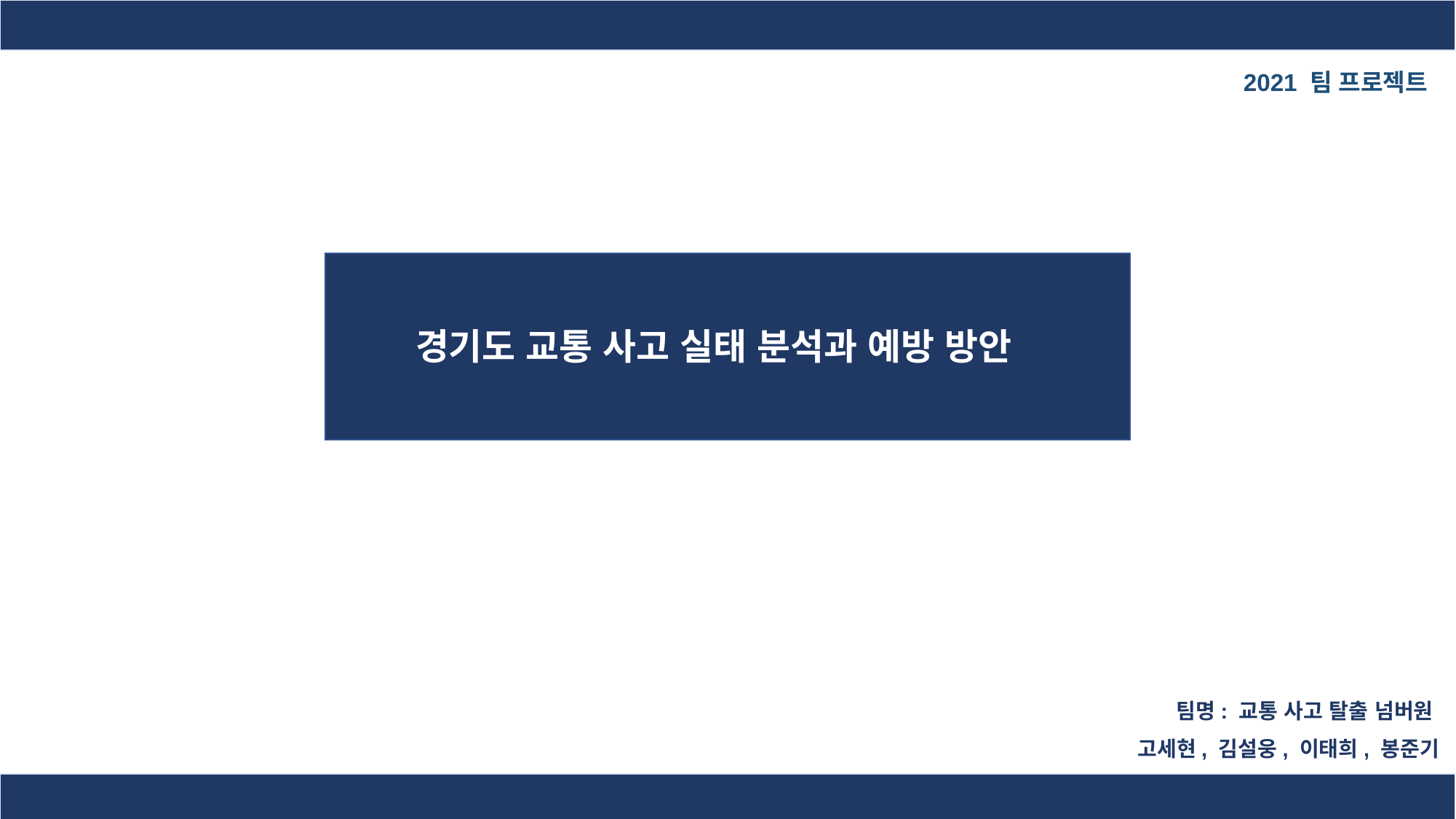

2021 팀 프로젝트

경기도 교통 사고 실태 분석과 예방 방안

팀명: 교통 사고 탈출 넘버원
고세현, 김설웅, 이태희, 봉준기